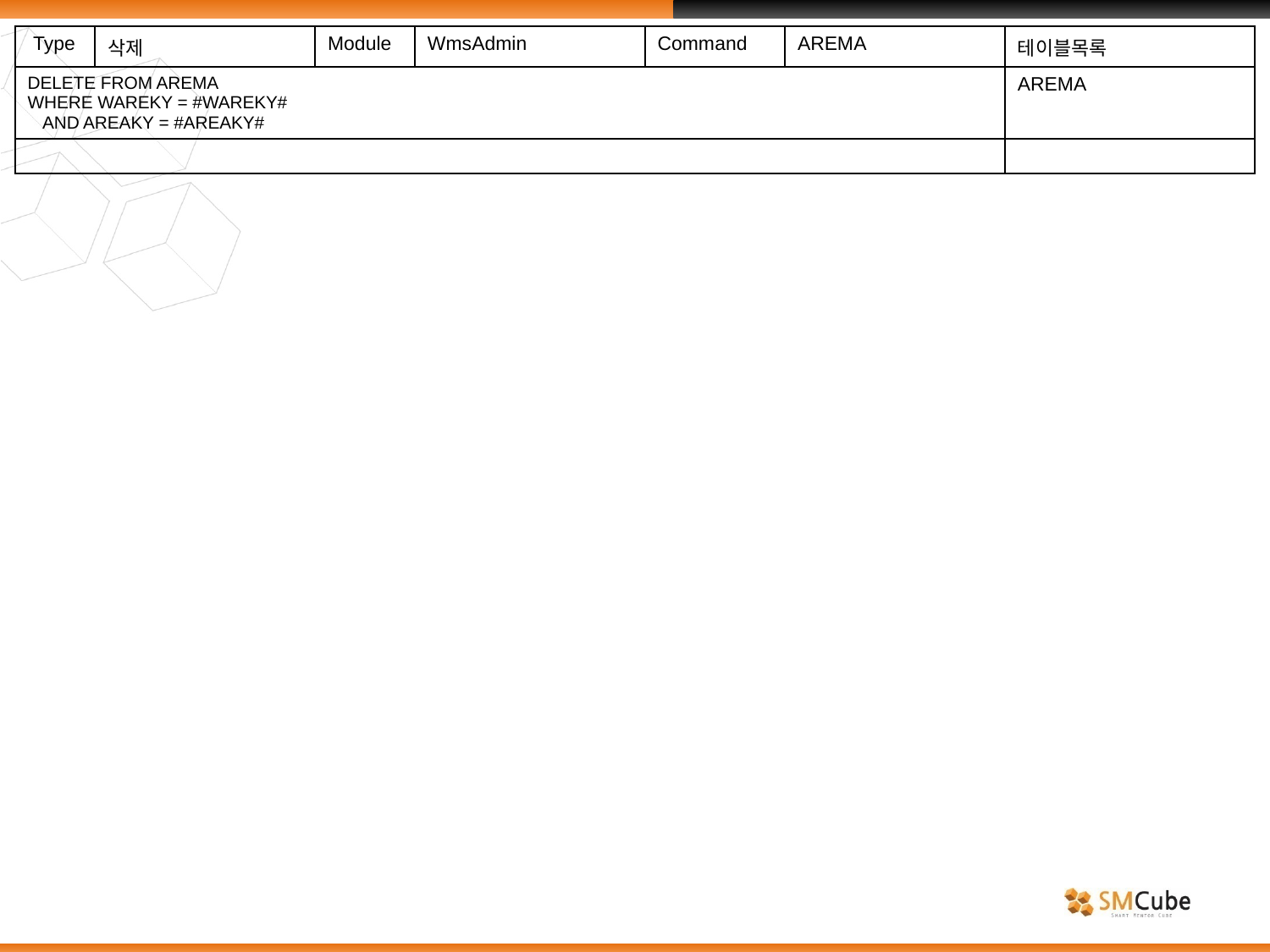

| Type | 삭제 | Module | WmsAdmin | Command | AREMA | 테이블목록 |
| --- | --- | --- | --- | --- | --- | --- |
| DELETE FROM AREMA WHERE WAREKY = #WAREKY# AND AREAKY = #AREAKY# |  |  |  |  |  | AREMA |
|  |  |  |  |  |  |  |